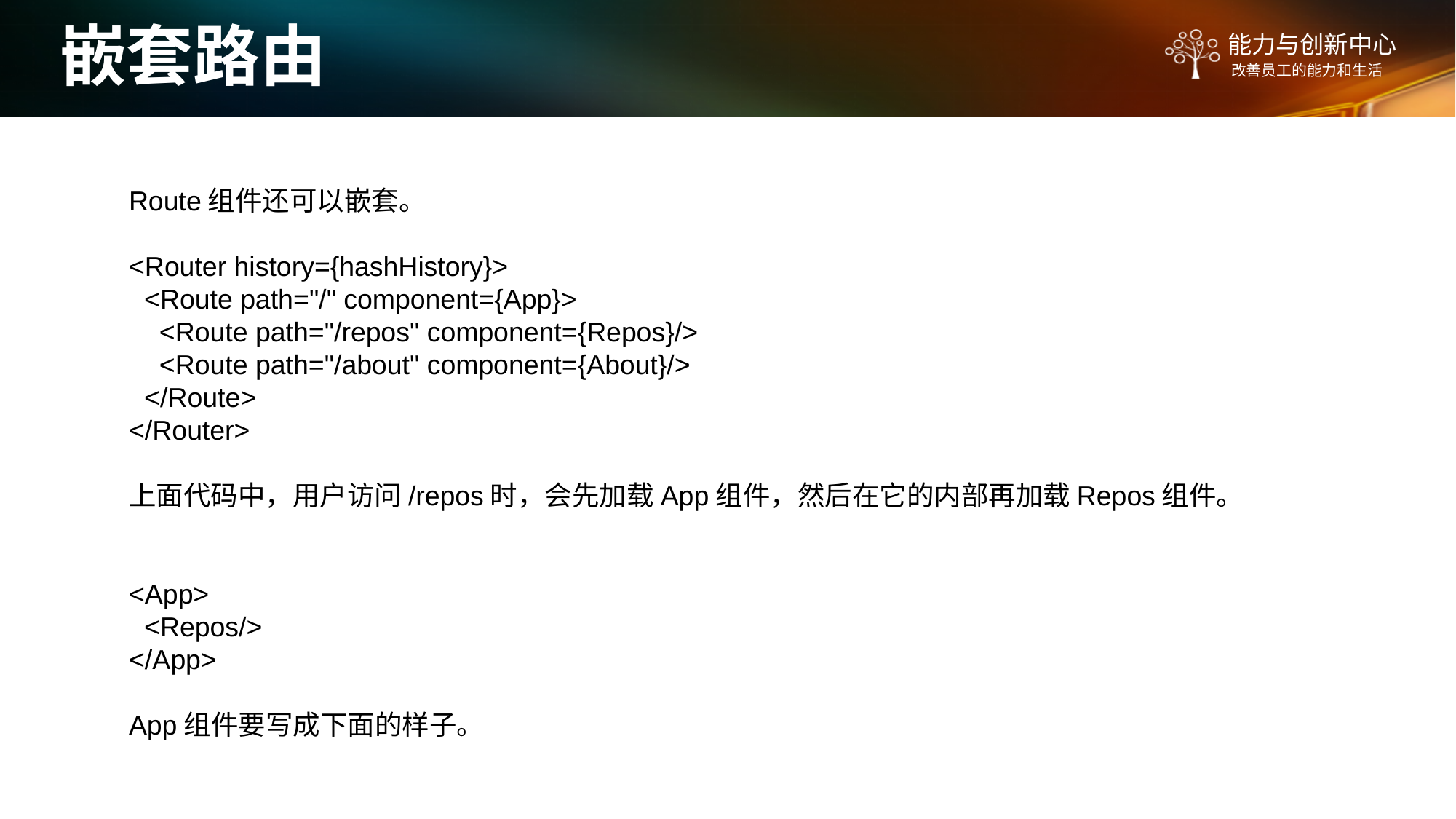

嵌套路由
Route组件还可以嵌套。

<Router history={hashHistory}>
  <Route path="/" component={App}>
    <Route path="/repos" component={Repos}/>
    <Route path="/about" component={About}/>
  </Route>
</Router>

上面代码中，用户访问/repos时，会先加载App组件，然后在它的内部再加载Repos组件。

<App>
  <Repos/>
</App>

App组件要写成下面的样子。